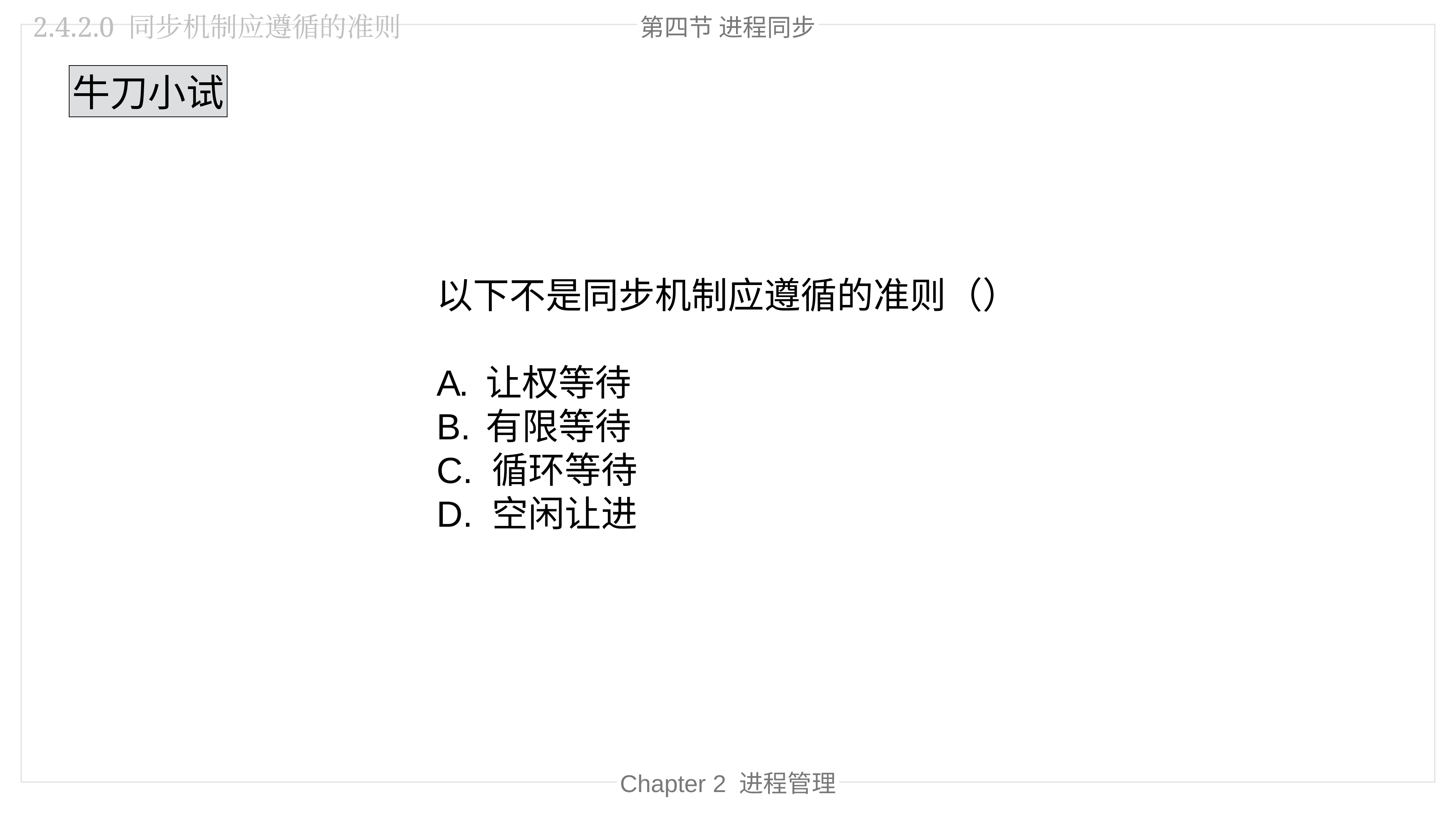

第四节 进程同步
2.4.2.0 同步机制应遵循的准则

牛刀小试
以下不是同步机制应遵循的准则（）

让权等待
有限等待
C. 循环等待
D. 空闲让进
Chapter 2 进程管理